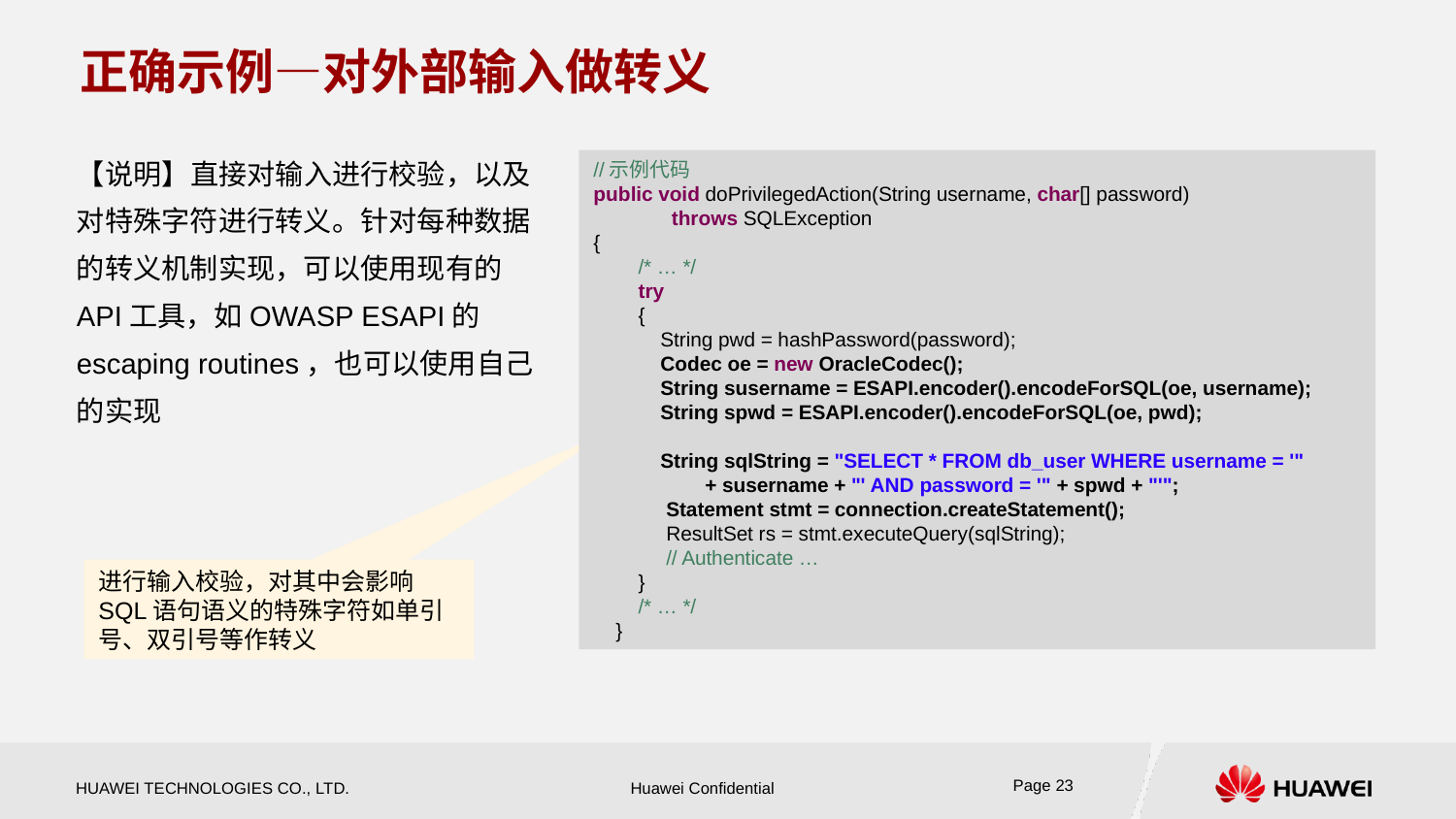

# 正确示例—对外部输入做转义
【说明】直接对输入进行校验，以及对特殊字符进行转义。针对每种数据的转义机制实现，可以使用现有的API工具，如OWASP ESAPI的escaping routines，也可以使用自己的实现
//示例代码
public void doPrivilegedAction(String username, char[] password)
              throws SQLException
{
        /* … */
        try
        {
            String pwd = hashPassword(password);
            Codec oe = new OracleCodec();
            String susername = ESAPI.encoder().encodeForSQL(oe, username);
            String spwd = ESAPI.encoder().encodeForSQL(oe, pwd);

            String sqlString = "SELECT * FROM db_user WHERE username = '"
                    + susername + "' AND password = '" + spwd + "'";
             Statement stmt = connection.createStatement();
             ResultSet rs = stmt.executeQuery(sqlString);
             // Authenticate …
        }
        /* … */
    }
进行输入校验，对其中会影响SQL语句语义的特殊字符如单引号、双引号等作转义